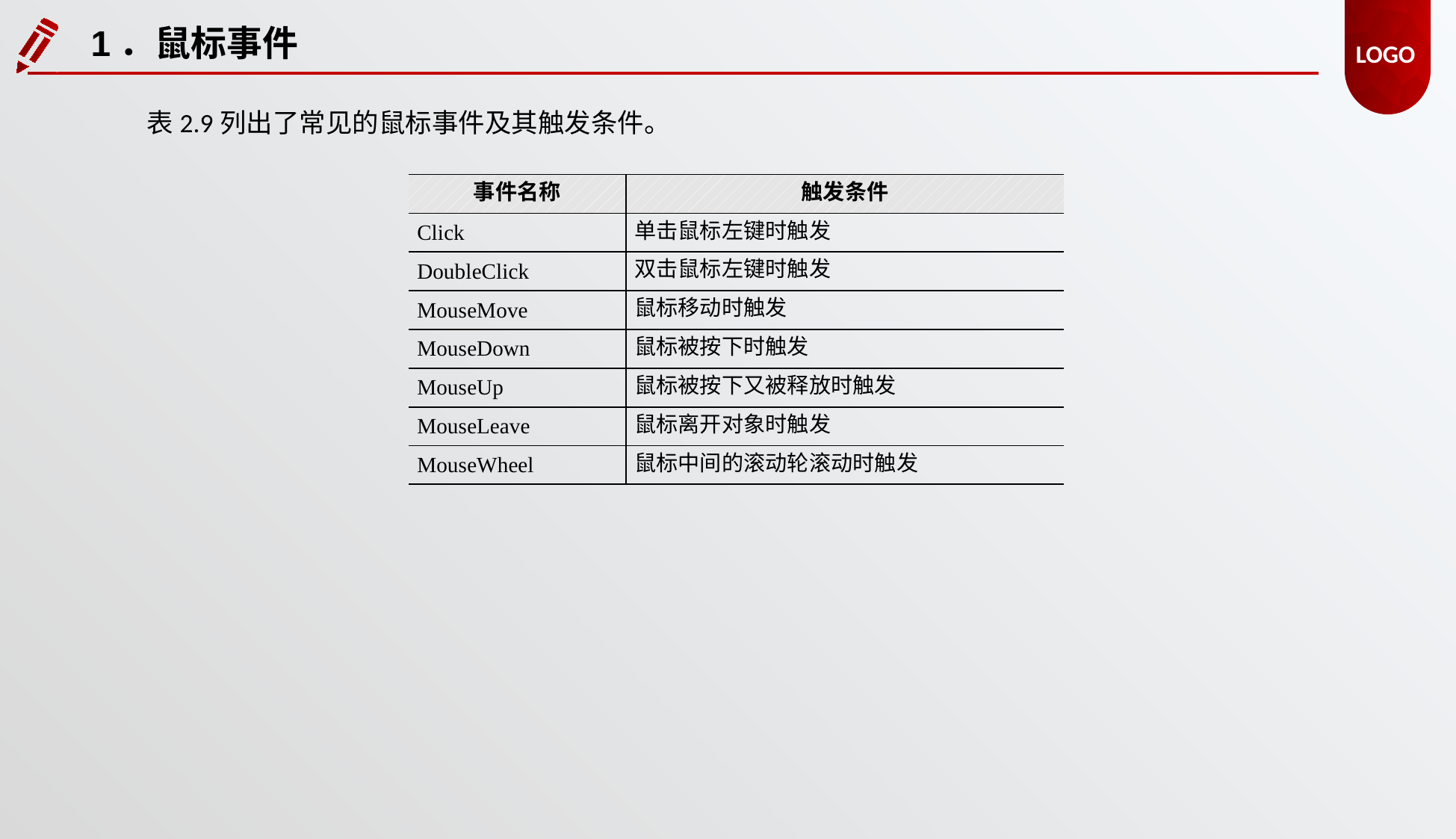

1．鼠标事件
表2.9列出了常见的鼠标事件及其触发条件。
| 事件名称 | 触发条件 |
| --- | --- |
| Click | 单击鼠标左键时触发 |
| DoubleClick | 双击鼠标左键时触发 |
| MouseMove | 鼠标移动时触发 |
| MouseDown | 鼠标被按下时触发 |
| MouseUp | 鼠标被按下又被释放时触发 |
| MouseLeave | 鼠标离开对象时触发 |
| MouseWheel | 鼠标中间的滚动轮滚动时触发 |